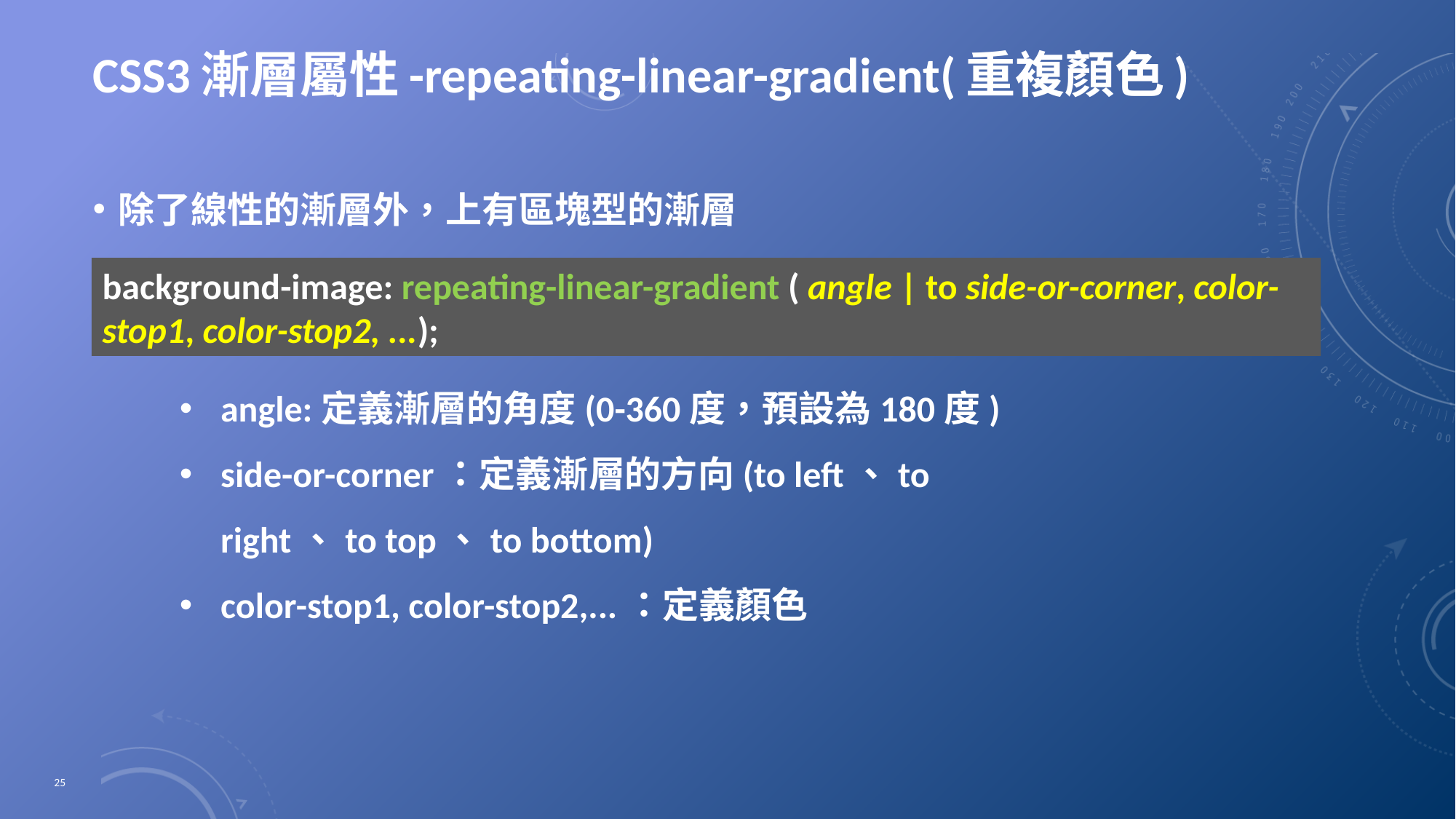

# CSS3漸層屬性-repeating-linear-gradient(重複顏色)
除了線性的漸層外，上有區塊型的漸層

background-image: repeating-linear-gradient ( angle | to side-or-corner, color-stop1, color-stop2, ...);
angle:定義漸層的角度(0-360度，預設為180度)
side-or-corner：定義漸層的方向(to left、to right、to top、to bottom)
color-stop1, color-stop2,...：定義顏色
25